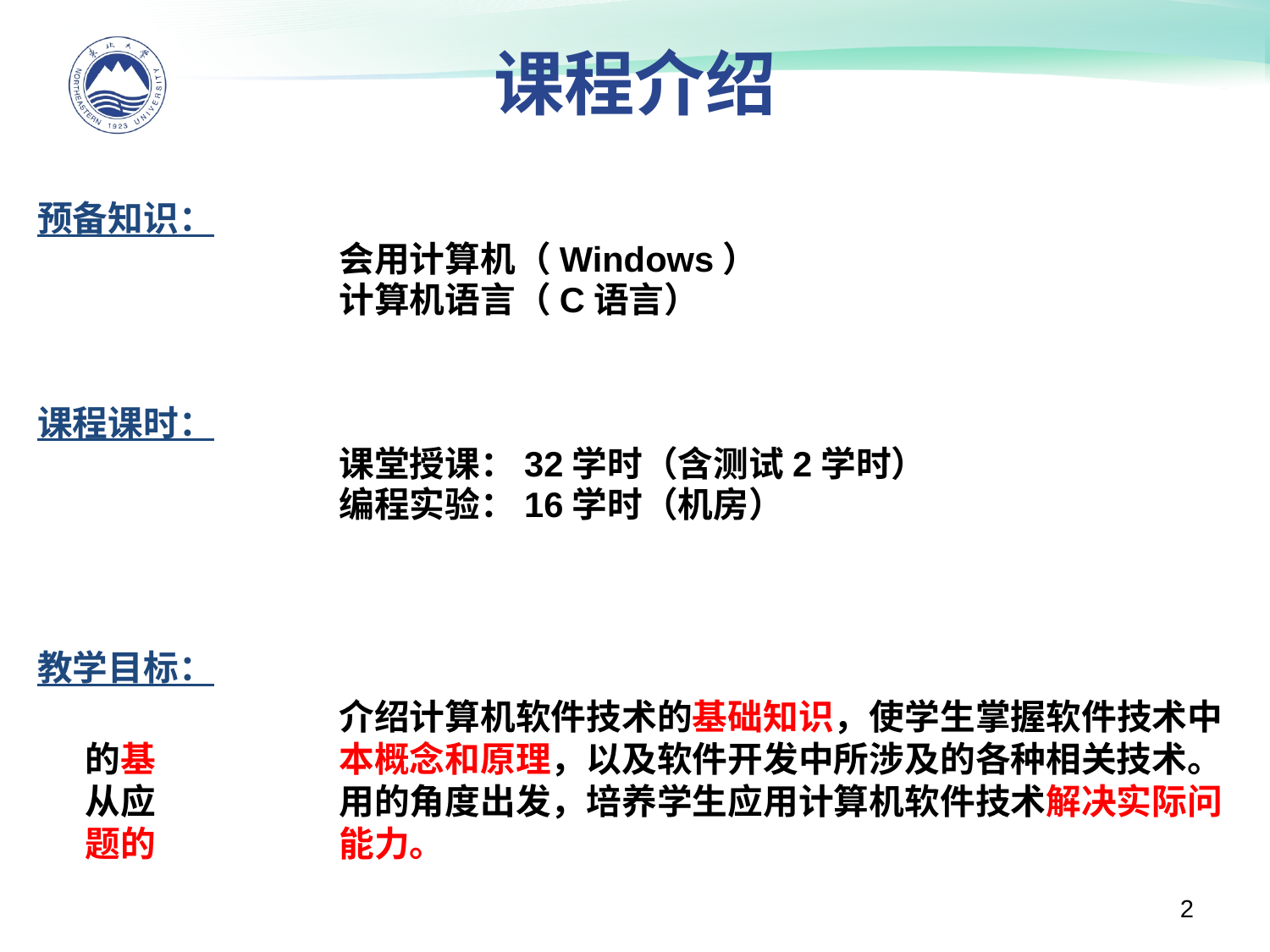

# 课程介绍

预备知识：
			会用计算机（Windows）
			计算机语言（C语言）

课程课时：
			课堂授课：32学时（含测试2学时）
			编程实验：16学时（机房）

教学目标：
			介绍计算机软件技术的基础知识，使学生掌握软件技术中的基		本概念和原理，以及软件开发中所涉及的各种相关技术。从应		用的角度出发，培养学生应用计算机软件技术解决实际问题的		能力。
2